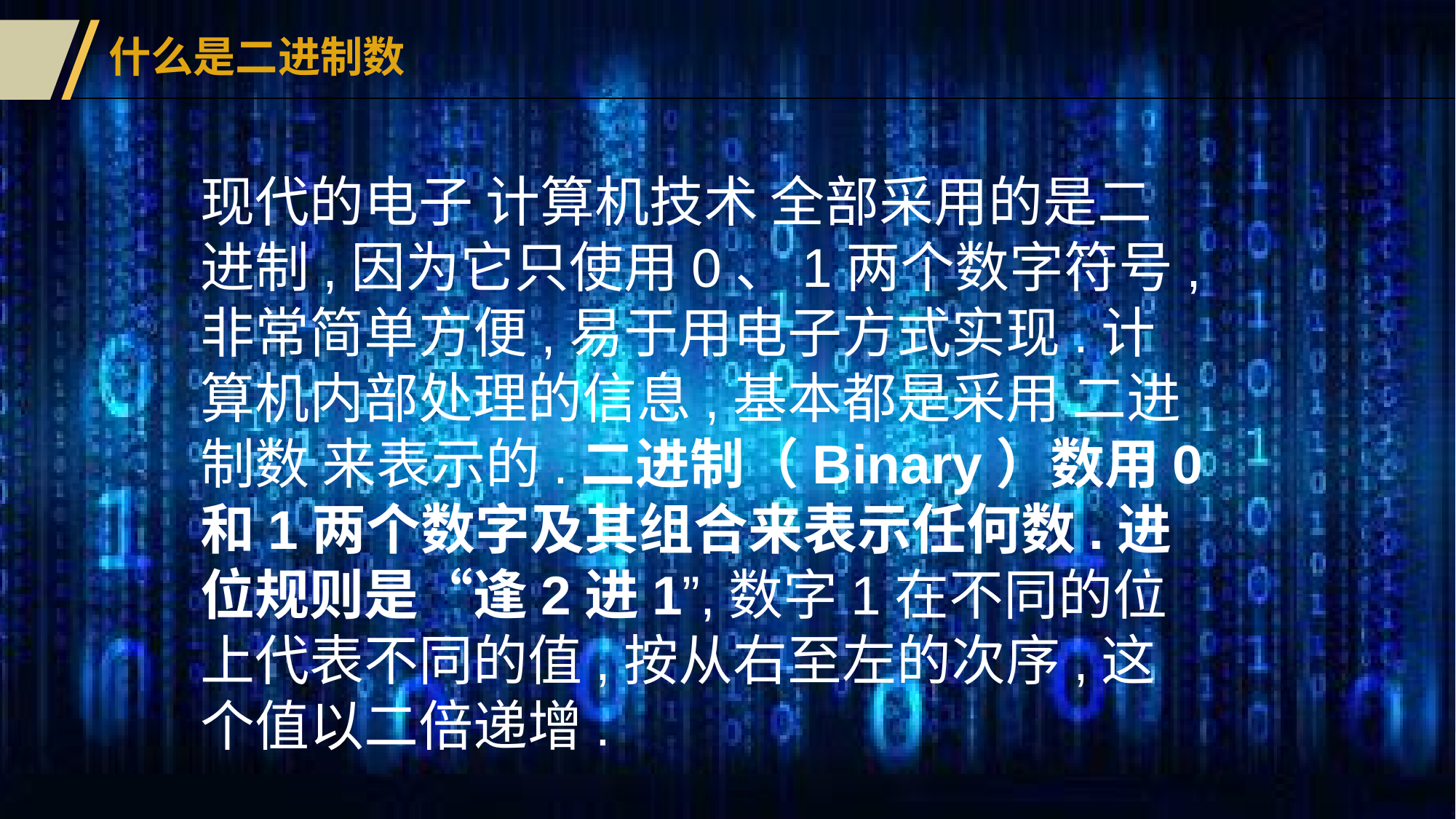

什么是二进制数
现代的电子 计算机技术 全部采用的是二进制,因为它只使用0、1两个数字符号,非常简单方便,易于用电子方式实现.计算机内部处理的信息,基本都是采用 二进制数 来表示的.二进制（Binary）数用0和1两个数字及其组合来表示任何数.进位规则是“逢2进1”,数字1在不同的位上代表不同的值,按从右至左的次序,这个值以二倍递增.